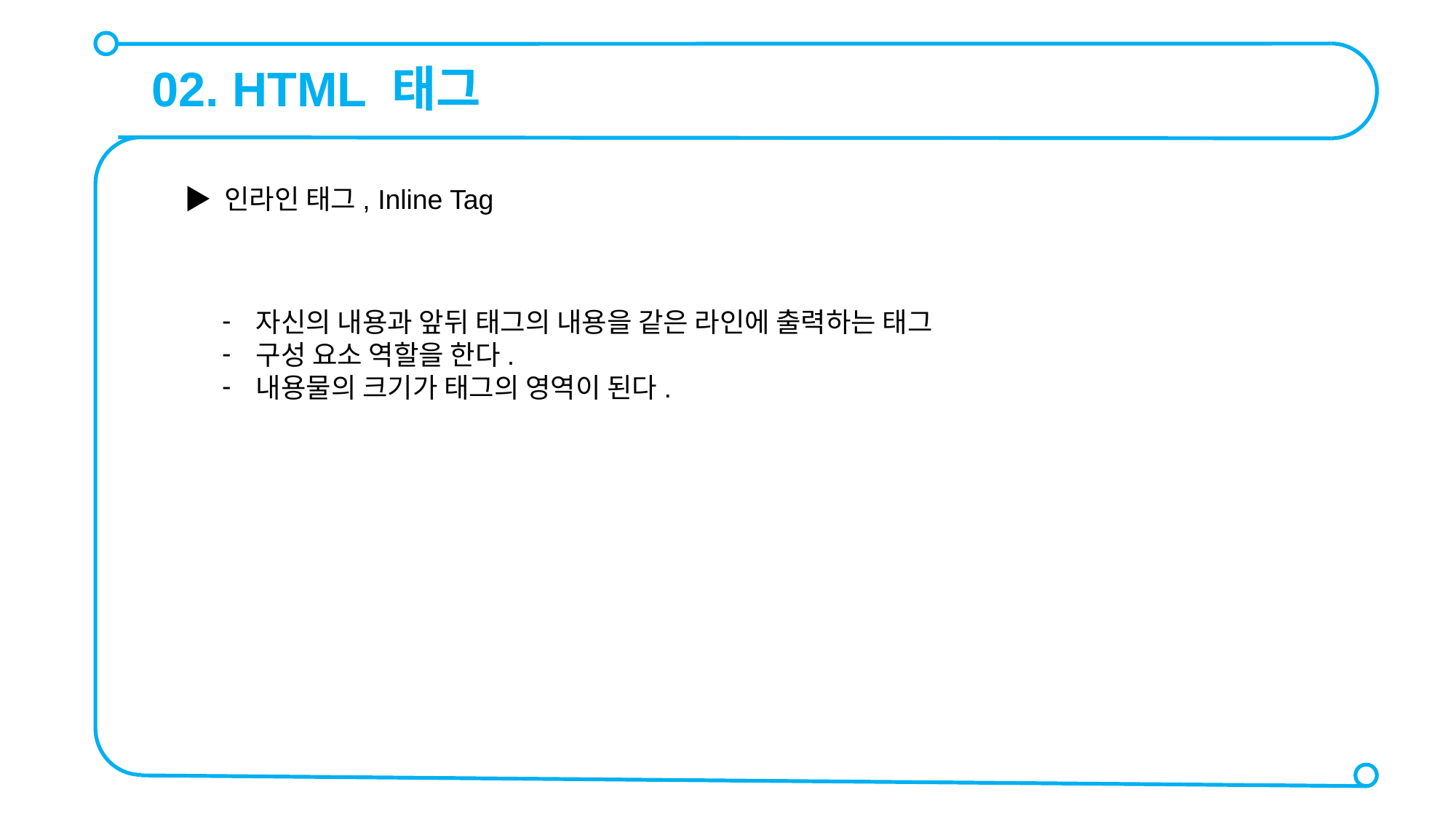

02. HTML 태그
▶ 인라인 태그, Inline Tag
자신의 내용과 앞뒤 태그의 내용을 같은 라인에 출력하는 태그
구성 요소 역할을 한다.
내용물의 크기가 태그의 영역이 된다.